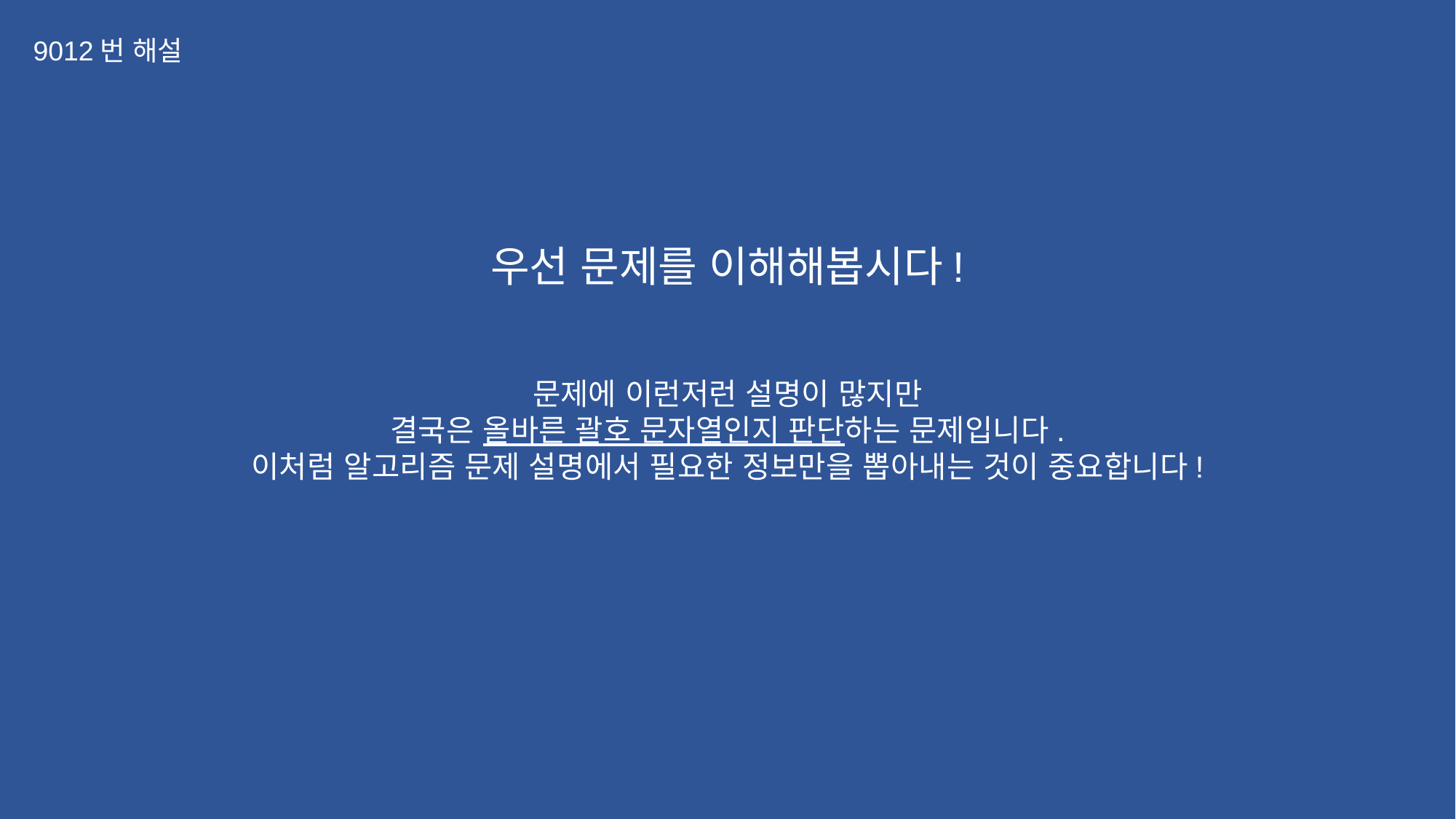

9012번 해설
우선 문제를 이해해봅시다!

문제에 이런저런 설명이 많지만
결국은 올바른 괄호 문자열인지 판단하는 문제입니다.
이처럼 알고리즘 문제 설명에서 필요한 정보만을 뽑아내는 것이 중요합니다!